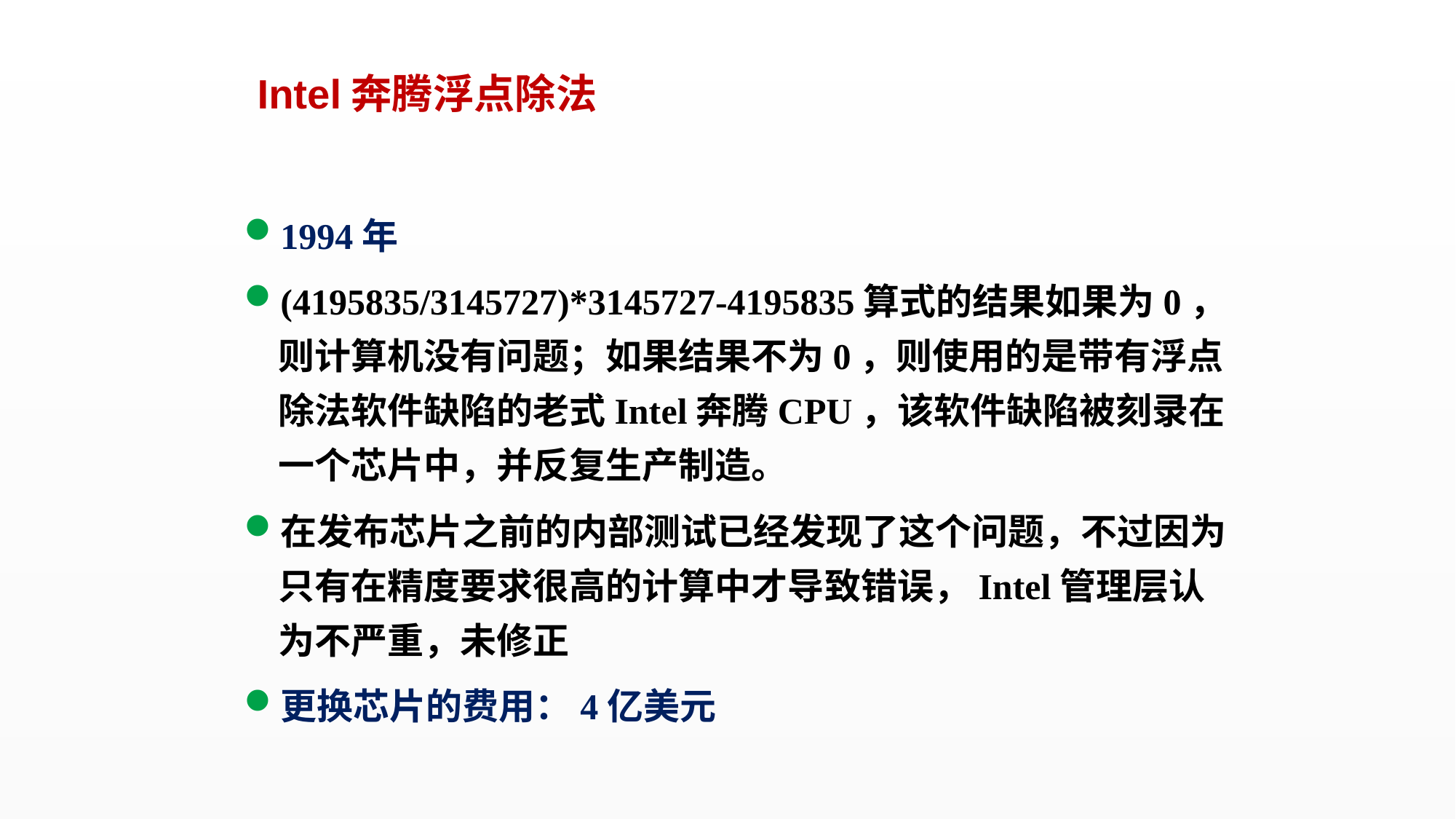

Intel奔腾浮点除法
1994年
(4195835/3145727)*3145727-4195835算式的结果如果为0，则计算机没有问题；如果结果不为0，则使用的是带有浮点除法软件缺陷的老式Intel奔腾CPU，该软件缺陷被刻录在一个芯片中，并反复生产制造。
在发布芯片之前的内部测试已经发现了这个问题，不过因为只有在精度要求很高的计算中才导致错误，Intel管理层认为不严重，未修正
更换芯片的费用：4亿美元